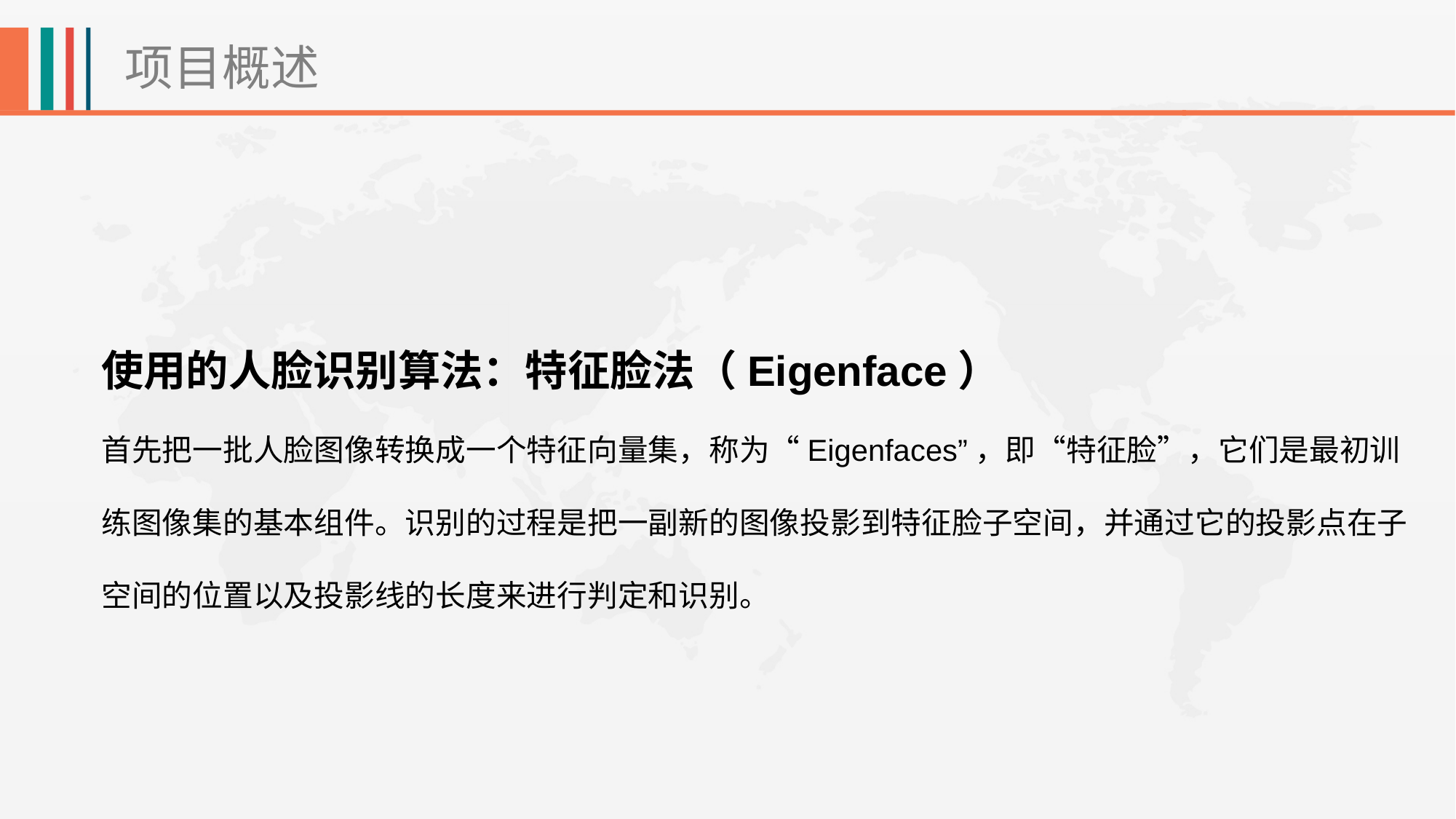

项目概述

使用的人脸识别算法：特征脸法（Eigenface）
首先把一批人脸图像转换成一个特征向量集，称为“Eigenfaces”，即“特征脸”，它们是最初训练图像集的基本组件。识别的过程是把一副新的图像投影到特征脸子空间，并通过它的投影点在子空间的位置以及投影线的长度来进行判定和识别。